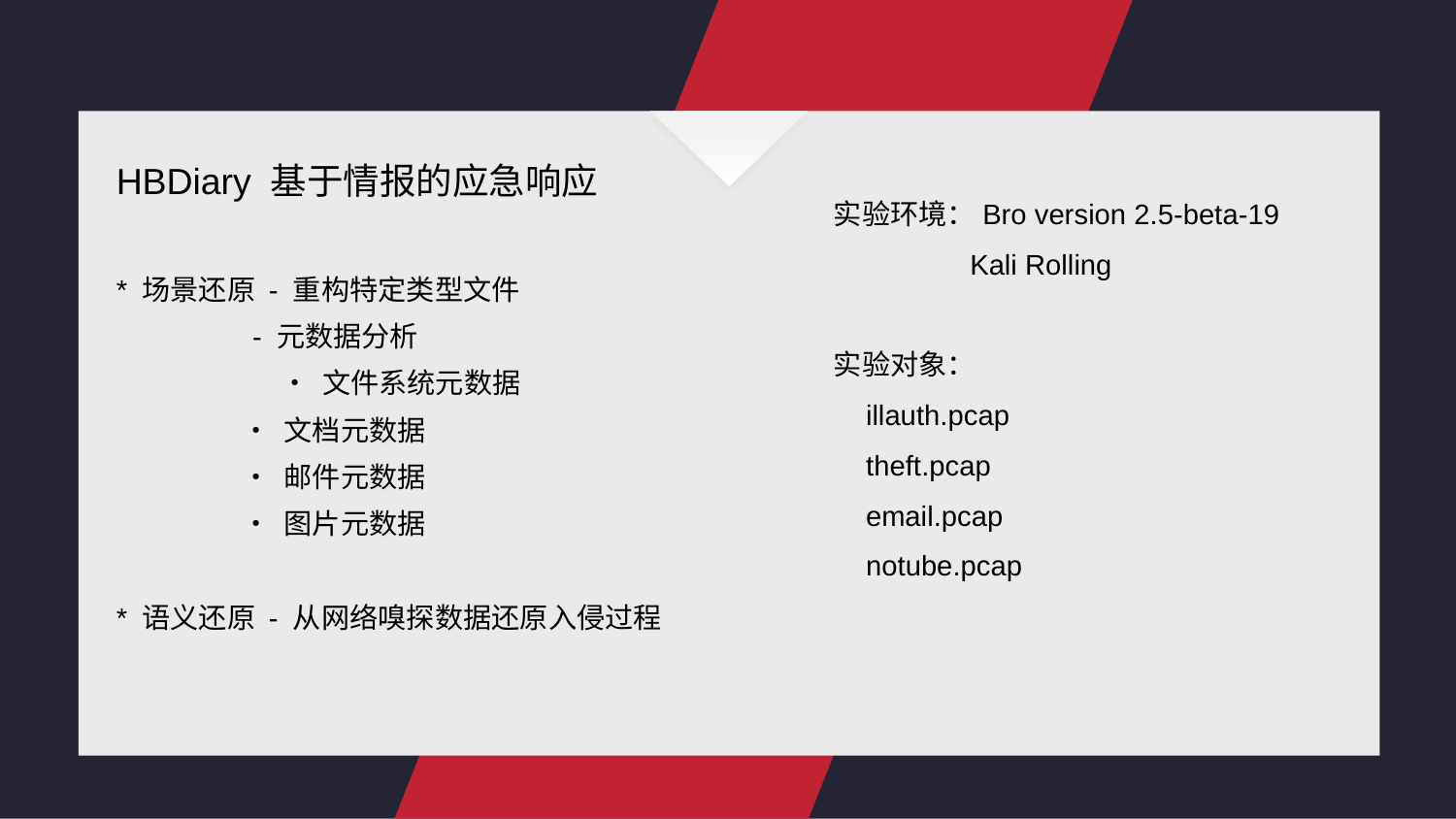

HBDiary 基于情报的应急响应

* 场景还原 - 重构特定类型⽂件
                 - 元数据分析
	   • ⽂件系统元数据
                    • ⽂档元数据
                    • 邮件元数据
                    • 图片元数据

* 语义还原 - 从⽹络嗅探数据还原⼊侵过程
实验环境：Bro version 2.5-beta-19
                 Kali Rolling

实验对象：
    illauth.pcap
    theft.pcap
    email.pcap
    notube.pcap